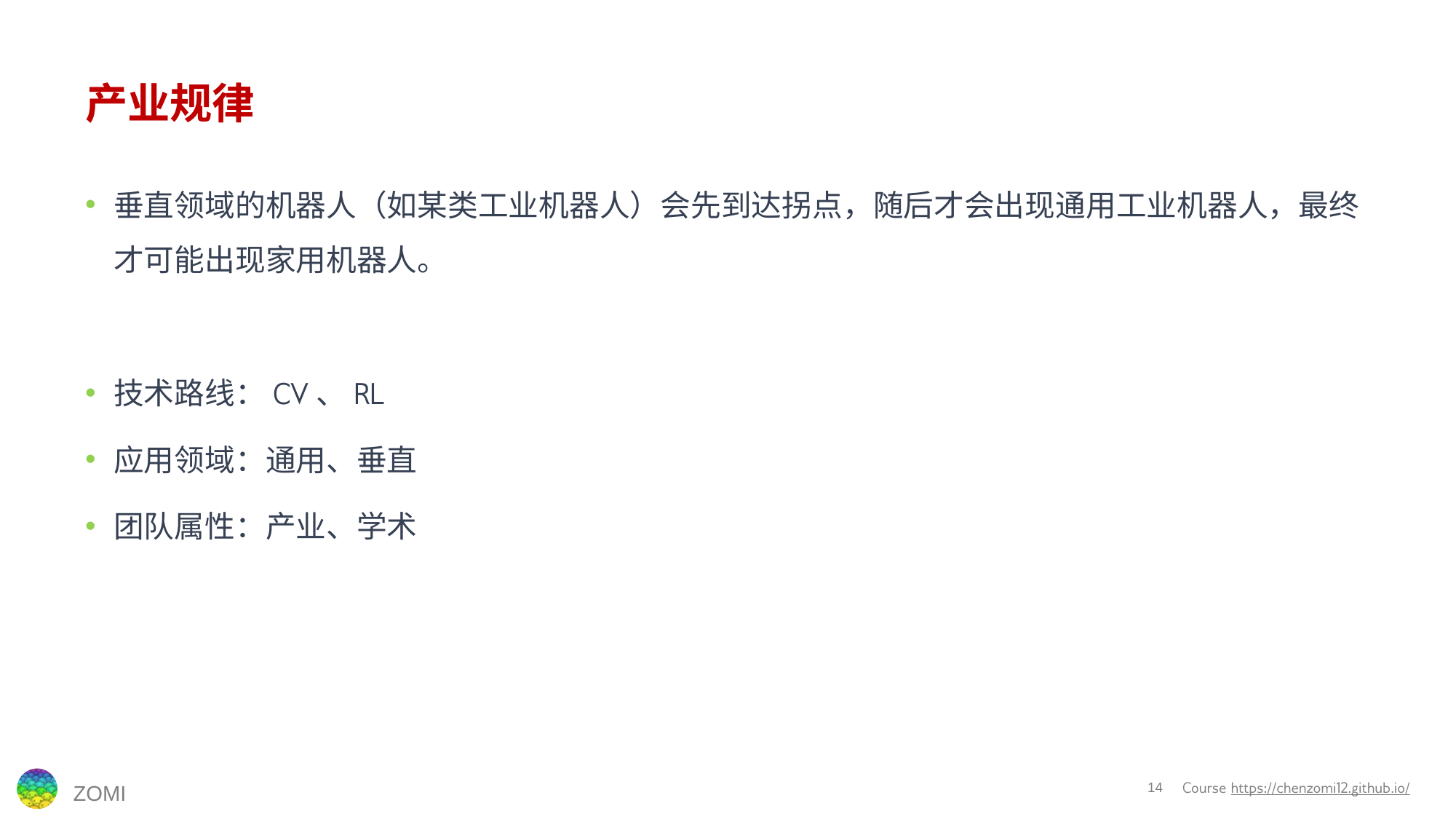

# 产业规律
垂直领域的机器人（如某类工业机器人）会先到达拐点，随后才会出现通用工业机器人，最终才可能出现家用机器人。

技术路线：CV、RL
应用领域：通用、垂直
团队属性：产业、学术